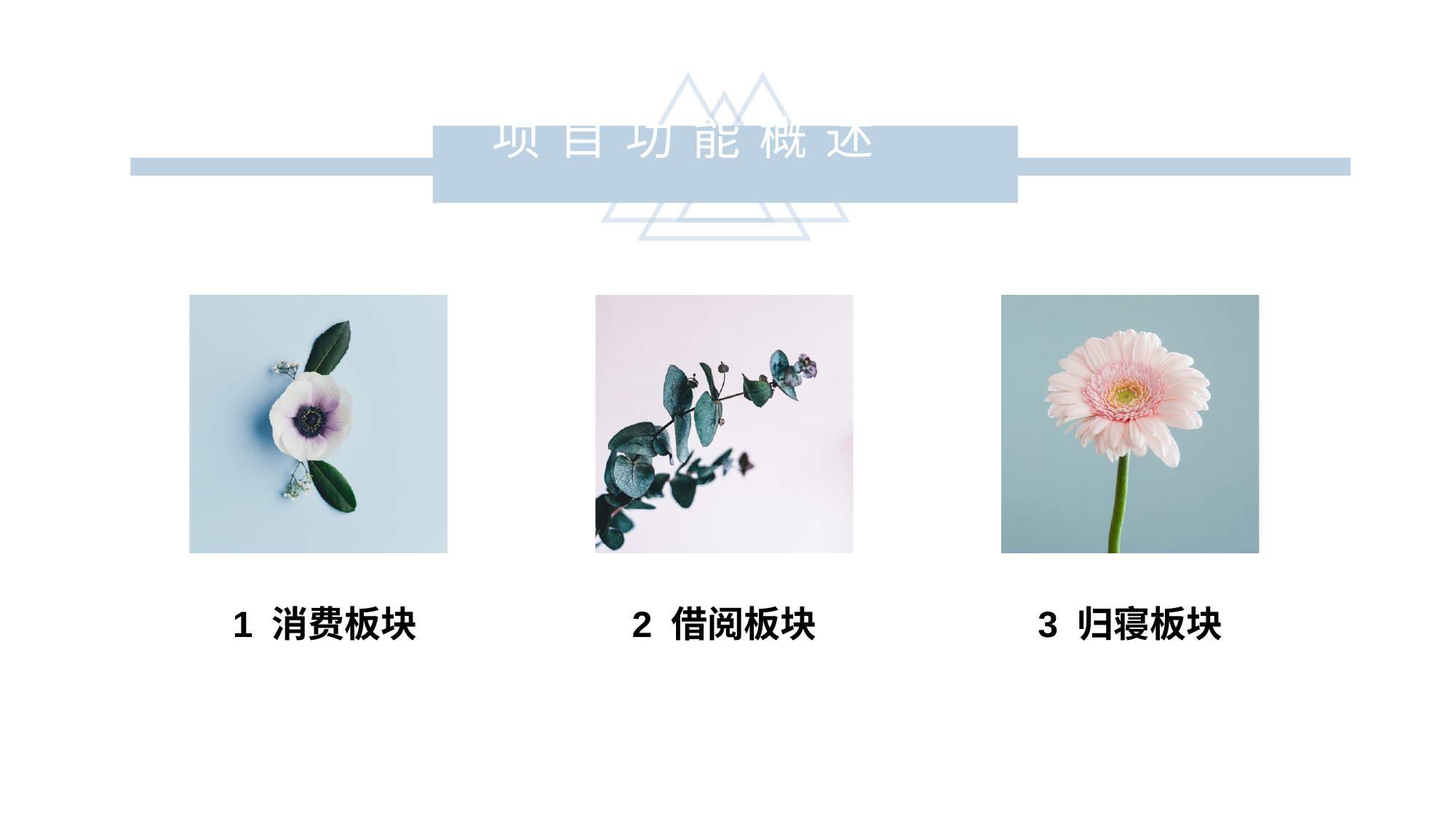

项目功能概述.

2 借阅板块
3 归寝板块
1 消费板块